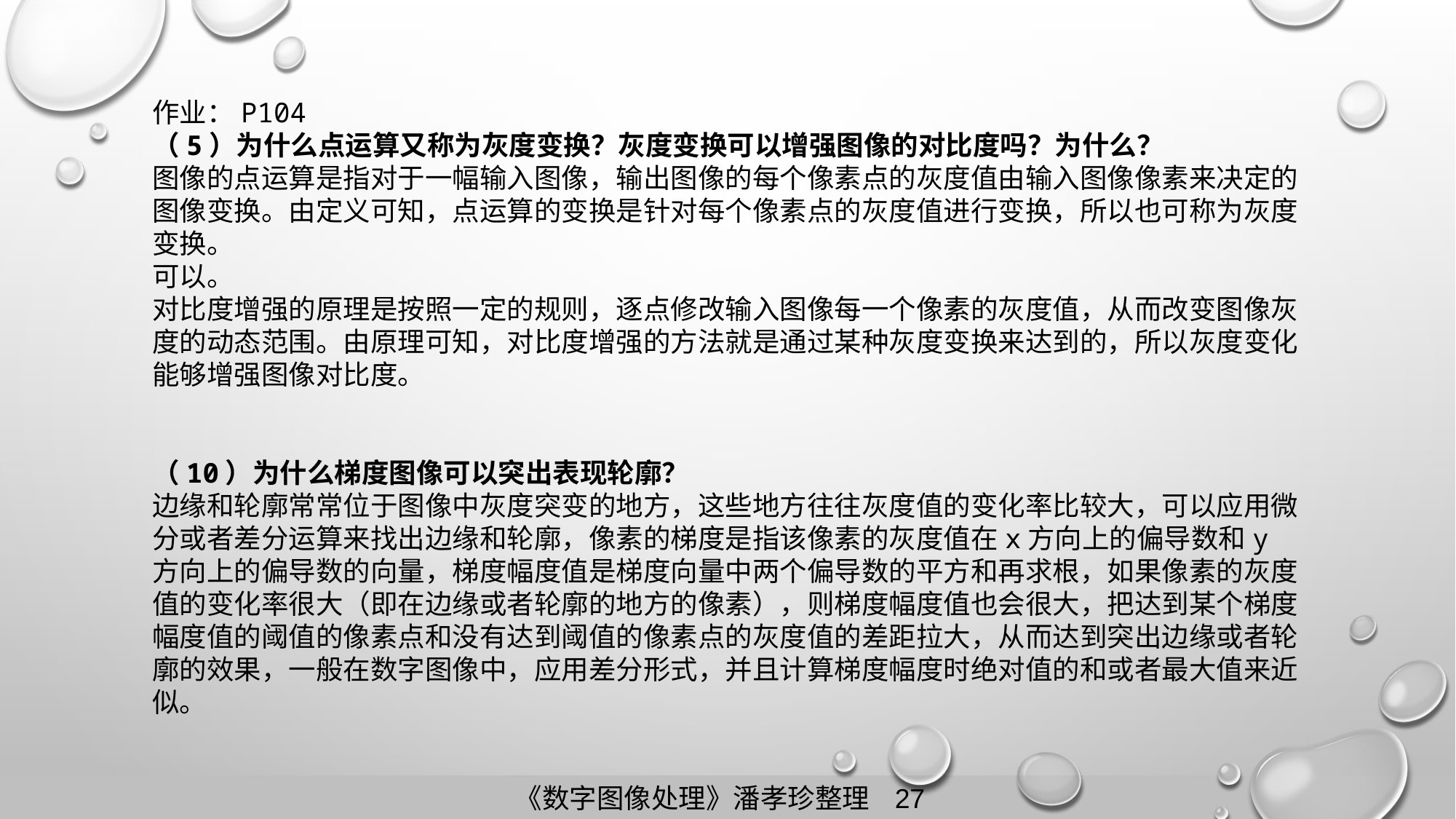

作业：P104
（5）为什么点运算又称为灰度变换？灰度变换可以增强图像的对比度吗？为什么？
图像的点运算是指对于一幅输入图像，输出图像的每个像素点的灰度值由输入图像像素来决定的图像变换。由定义可知，点运算的变换是针对每个像素点的灰度值进行变换，所以也可称为灰度变换。
可以。
对比度增强的原理是按照一定的规则，逐点修改输入图像每一个像素的灰度值，从而改变图像灰度的动态范围。由原理可知，对比度增强的方法就是通过某种灰度变换来达到的，所以灰度变化能够增强图像对比度。

（10）为什么梯度图像可以突出表现轮廓？
边缘和轮廓常常位于图像中灰度突变的地方，这些地方往往灰度值的变化率比较大，可以应用微分或者差分运算来找出边缘和轮廓，像素的梯度是指该像素的灰度值在x方向上的偏导数和y方向上的偏导数的向量，梯度幅度值是梯度向量中两个偏导数的平方和再求根，如果像素的灰度值的变化率很大（即在边缘或者轮廓的地方的像素），则梯度幅度值也会很大，把达到某个梯度幅度值的阈值的像素点和没有达到阈值的像素点的灰度值的差距拉大，从而达到突出边缘或者轮廓的效果，一般在数字图像中，应用差分形式，并且计算梯度幅度时绝对值的和或者最大值来近似。